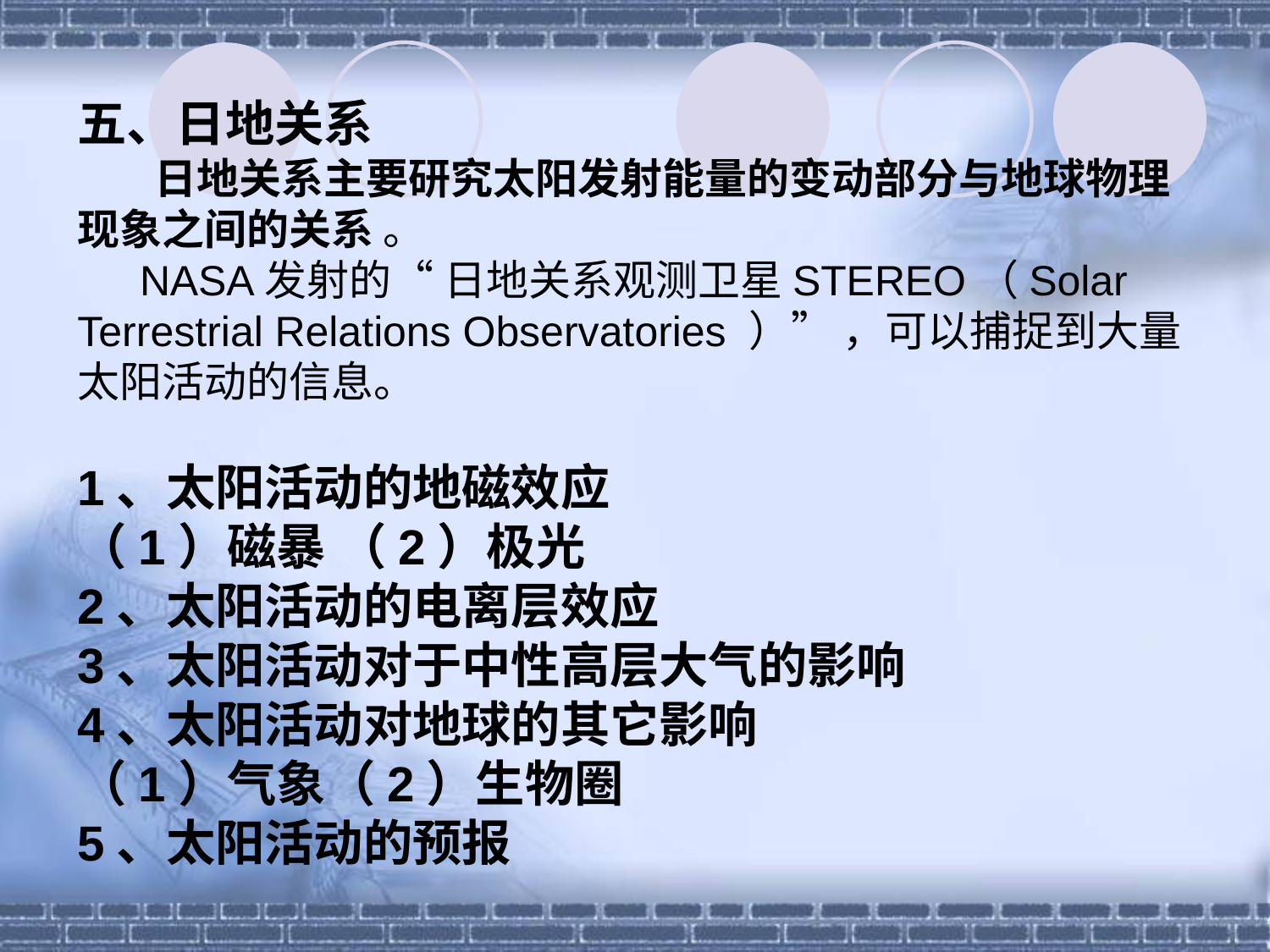

五、日地关系
       日地关系主要研究太阳发射能量的变动部分与地球物理现象之间的关系 。
       NASA发射的“ 日地关系观测卫星STEREO（Solar Terrestrial Relations Observatories ）” ，可以捕捉到大量太阳活动的信息。

1、太阳活动的地磁效应
（1）磁暴 （2）极光
2、太阳活动的电离层效应
3、太阳活动对于中性高层大气的影响
4、太阳活动对地球的其它影响
（1）气象（2）生物圈
5、太阳活动的预报